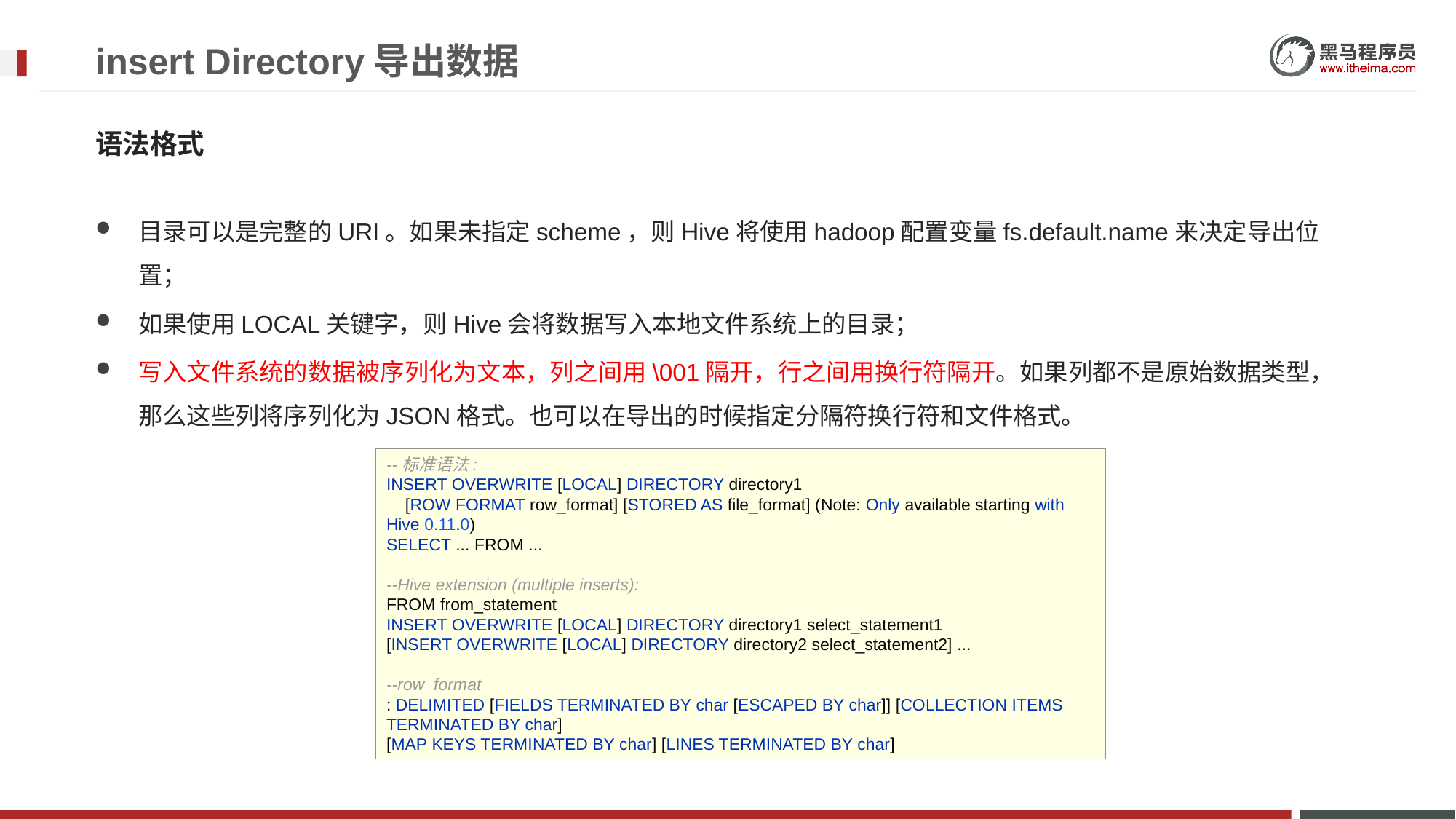

# insert Directory导出数据
语法格式
目录可以是完整的URI。如果未指定scheme，则Hive将使用hadoop配置变量fs.default.name来决定导出位置；
如果使用LOCAL关键字，则Hive会将数据写入本地文件系统上的目录；
写入文件系统的数据被序列化为文本，列之间用\001隔开，行之间用换行符隔开。如果列都不是原始数据类型，那么这些列将序列化为JSON格式。也可以在导出的时候指定分隔符换行符和文件格式。

--标准语法:
INSERT OVERWRITE [LOCAL] DIRECTORY directory1
    [ROW FORMAT row_format] [STORED AS file_format] (Note: Only available starting with Hive 0.11.0)
SELECT ... FROM ...
--Hive extension (multiple inserts):
FROM from_statement
INSERT OVERWRITE [LOCAL] DIRECTORY directory1 select_statement1
[INSERT OVERWRITE [LOCAL] DIRECTORY directory2 select_statement2] ...
--row_format
: DELIMITED [FIELDS TERMINATED BY char [ESCAPED BY char]] [COLLECTION ITEMS TERMINATED BY char]
[MAP KEYS TERMINATED BY char] [LINES TERMINATED BY char]